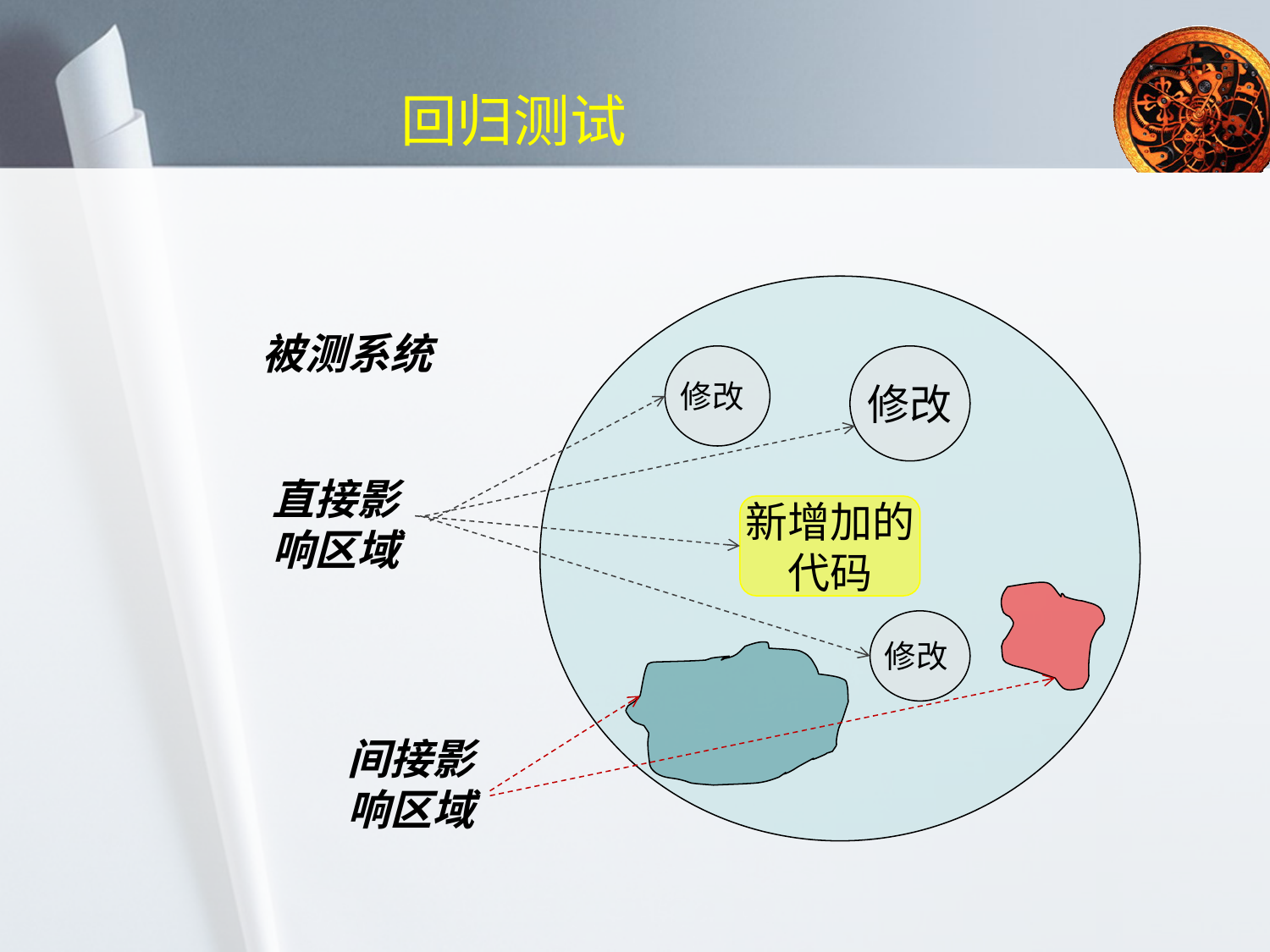

# 回归测试

被测系统
修改
修改
直接影响区域
新增加的代码

修改

间接影响区域